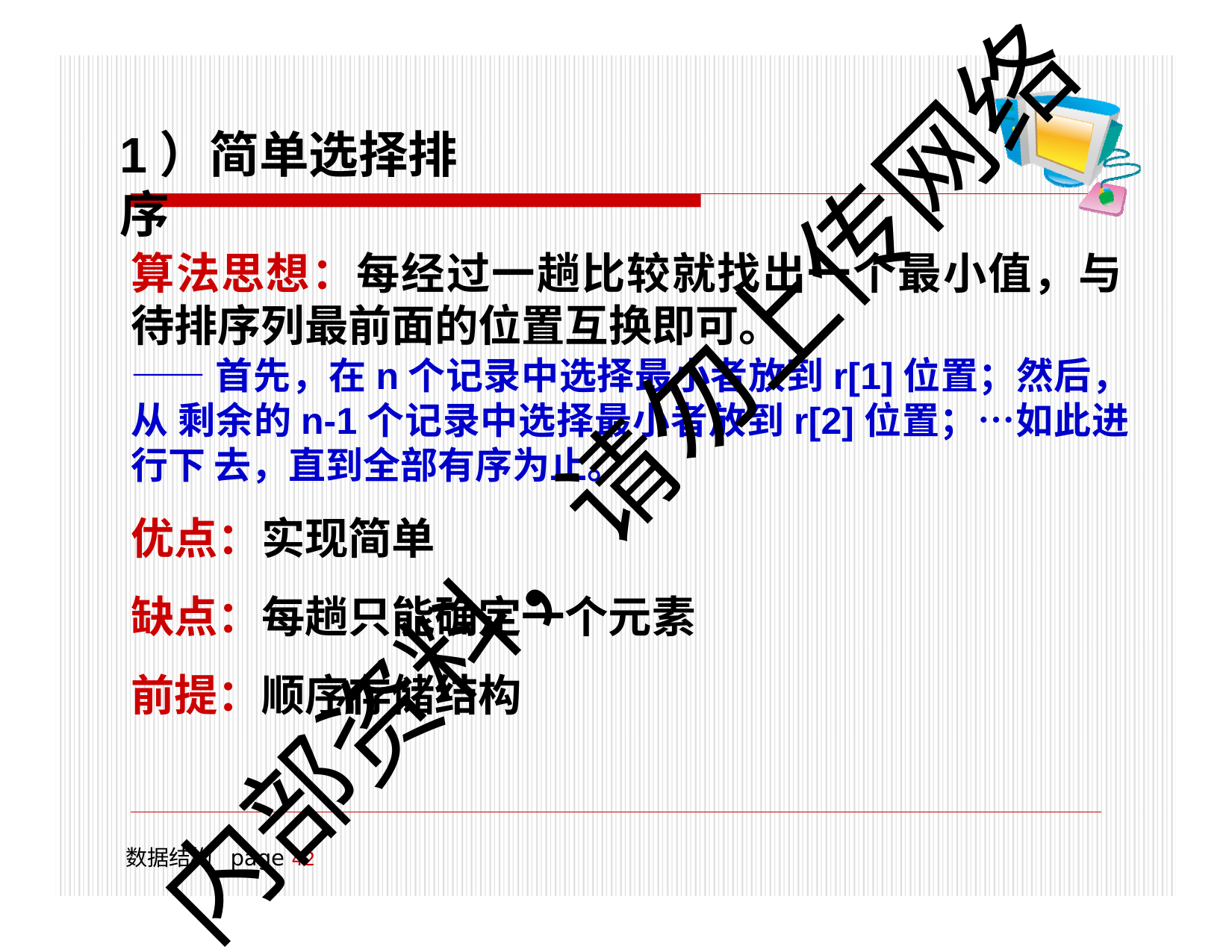

# 1）简单选择排序

算法思想：每经过一趟比较就找出一个最小值，与 待排序列最前面的位置互换即可。
——首先，在n个记录中选择最小者放到r[1]位置；然后，从 剩余的n-1个记录中选择最小者放到r[2]位置；…如此进行下 去，直到全部有序为止。
优点：实现简单
缺点：每趟只能确定一个元素 前提：顺序存储结构
内部资料，请勿上传网络

数据结构	page 42